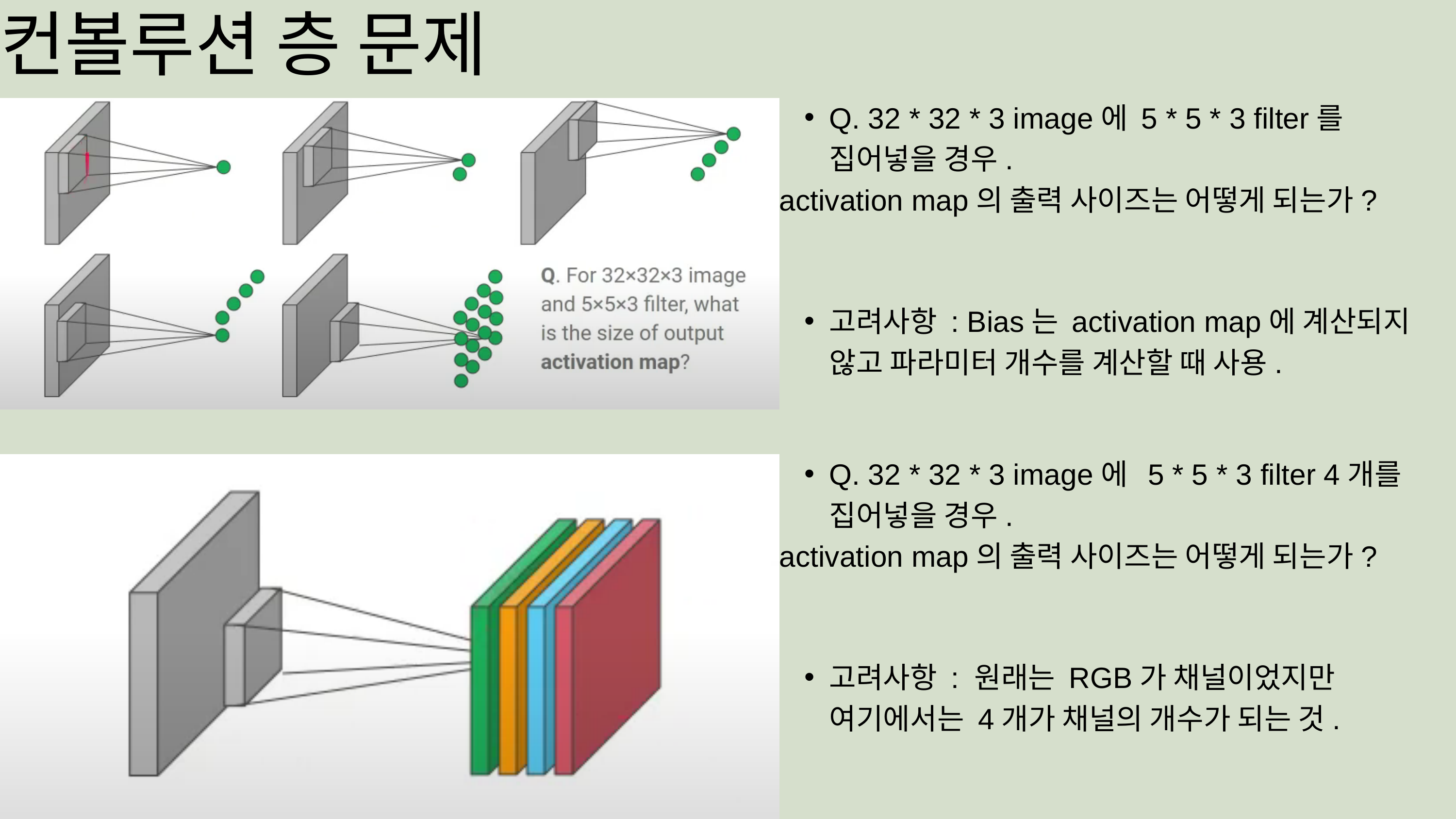

컨볼루션 층 문제
Q. 32 * 32 * 3 image에 5 * 5 * 3 filter를 집어넣을 경우.
activation map의 출력 사이즈는 어떻게 되는가?

고려사항 : Bias는 activation map에 계산되지 않고 파라미터 개수를 계산할 때 사용.
Q. 32 * 32 * 3 image에  5 * 5 * 3 filter 4개를 집어넣을 경우.
activation map의 출력 사이즈는 어떻게 되는가?

고려사항 : 원래는 RGB가 채널이었지만 여기에서는 4개가 채널의 개수가 되는 것.